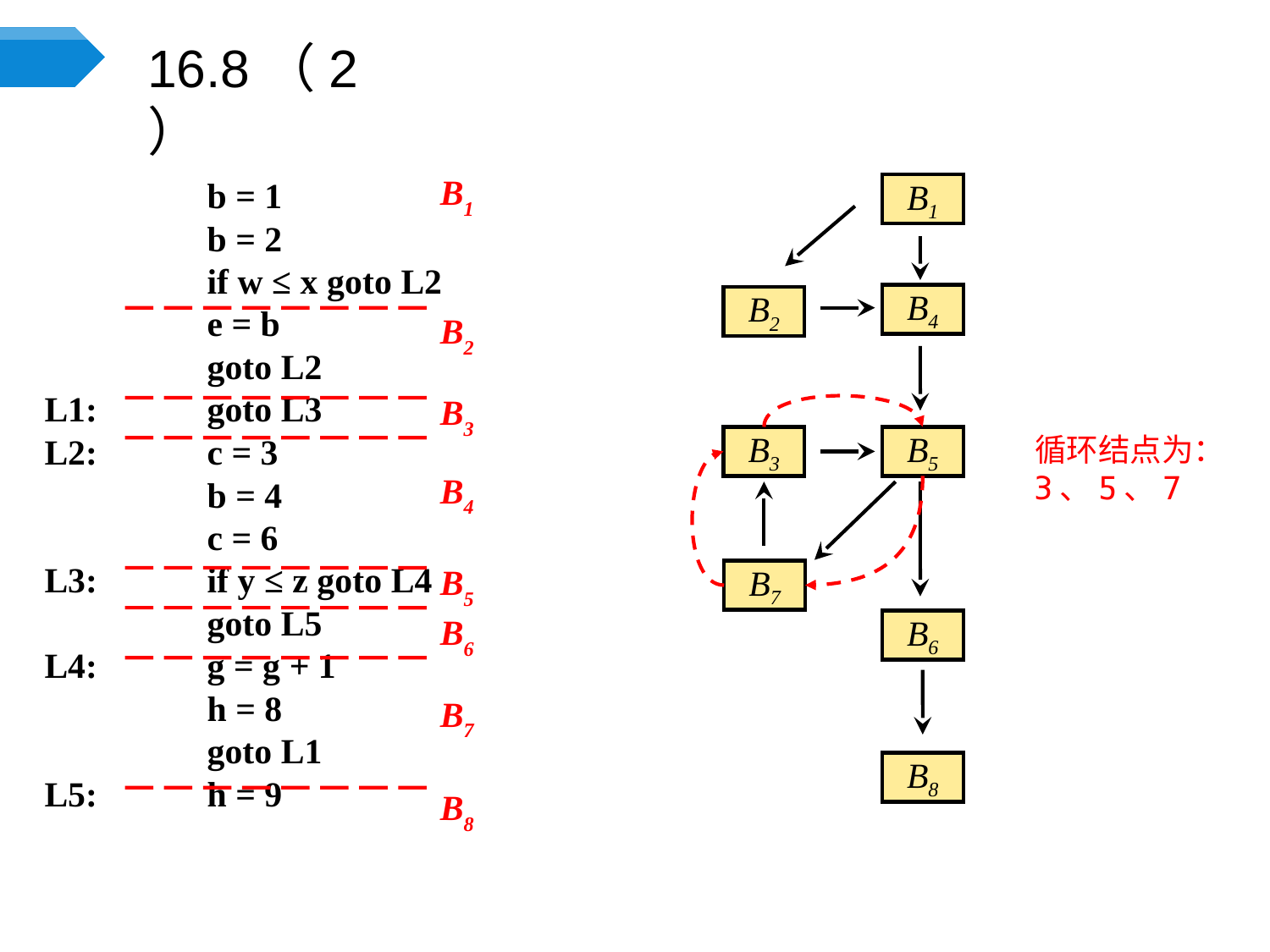

# 16.8（2）
B1
B1
		b = 1
		b = 2
		if w ≤ x goto L2
		e = b
		goto L2
L1:	goto L3
L2:	c = 3
		b = 4
		c = 6
L3:	if y ≤ z goto L4
		goto L5
L4:	g = g + 1
		h = 8
		goto L1
L5:	h = 9

B4
B2

B2

B3

循环结点为：
3、5、7
B3
B5

B4

B7
B5

B6
B6

B7
B8

B8